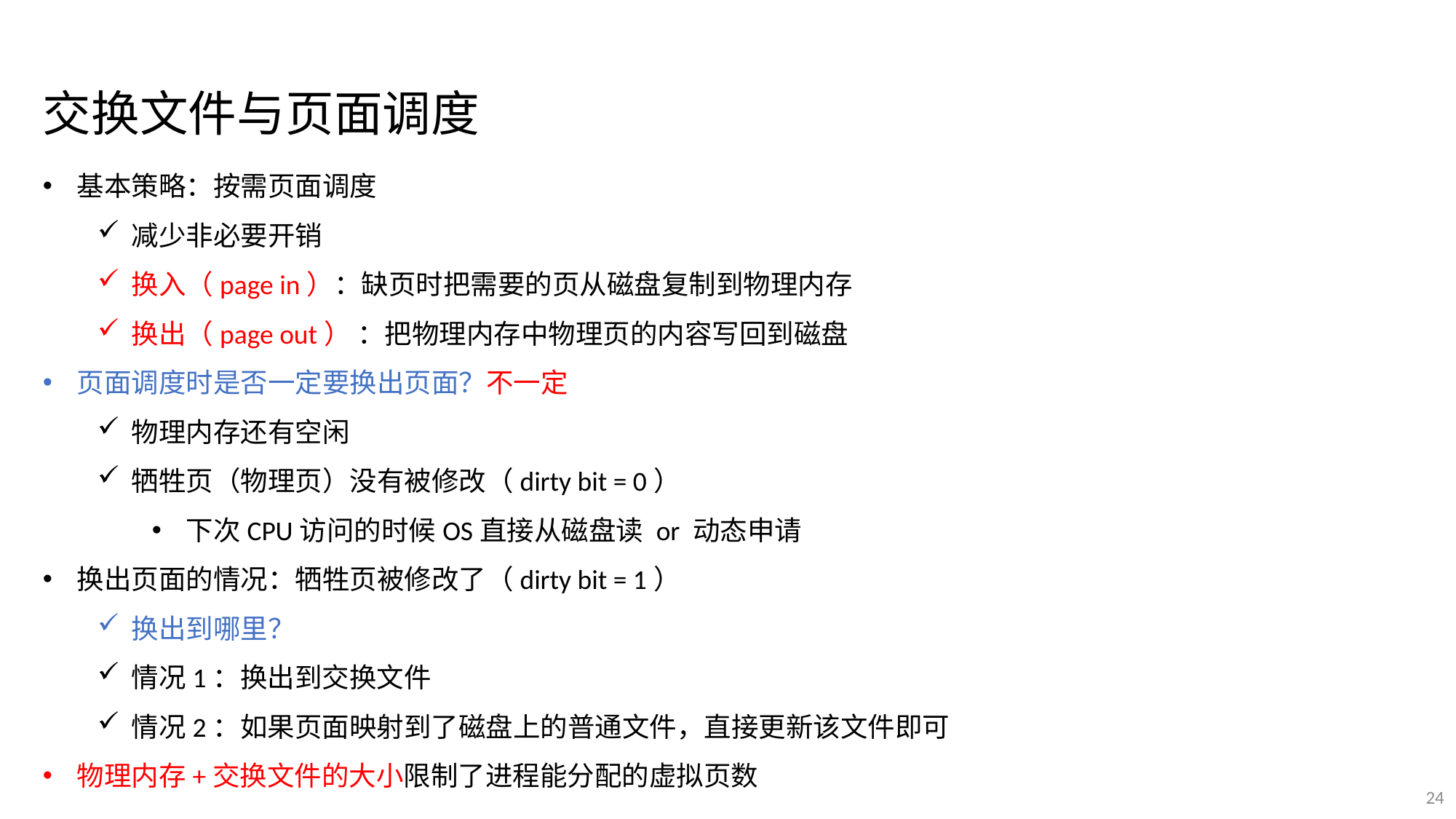

交换文件与页面调度
基本策略：按需页面调度
减少非必要开销
换入（page in）：缺页时把需要的页从磁盘复制到物理内存
换出（page out） ：把物理内存中物理页的内容写回到磁盘
页面调度时是否一定要换出页面？不一定
物理内存还有空闲
牺牲页（物理页）没有被修改（dirty bit = 0）
下次CPU访问的时候OS直接从磁盘读 or 动态申请
换出页面的情况：牺牲页被修改了（dirty bit = 1）
换出到哪里？
情况1：换出到交换文件
情况2：如果页面映射到了磁盘上的普通文件，直接更新该文件即可
物理内存+交换文件的大小限制了进程能分配的虚拟页数
24